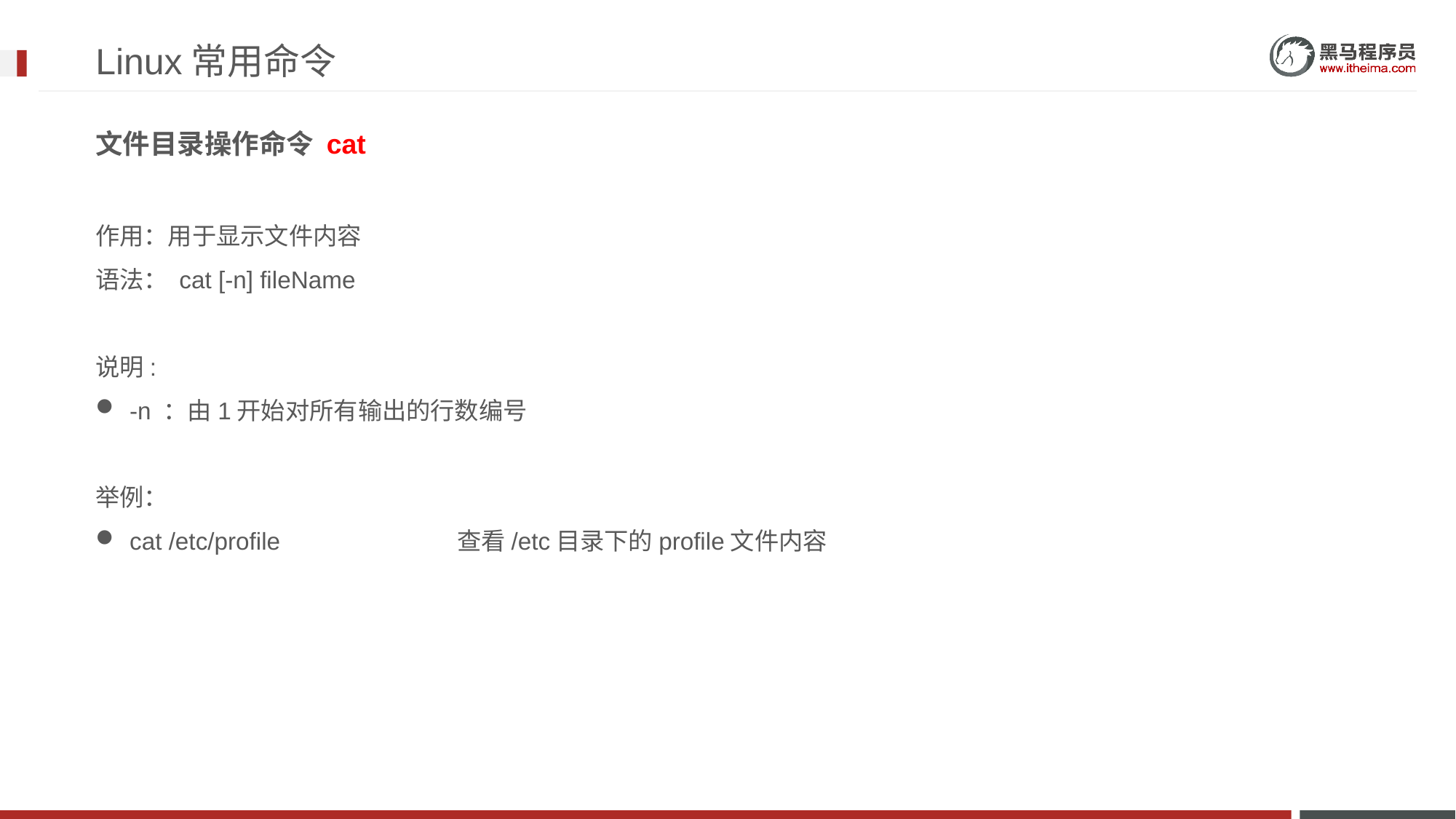

# Linux常用命令
文件目录操作命令 cat
作用：用于显示文件内容
语法： cat [-n] fileName

说明:
-n ：由1开始对所有输出的行数编号

举例：
cat /etc/profile		查看/etc目录下的profile文件内容